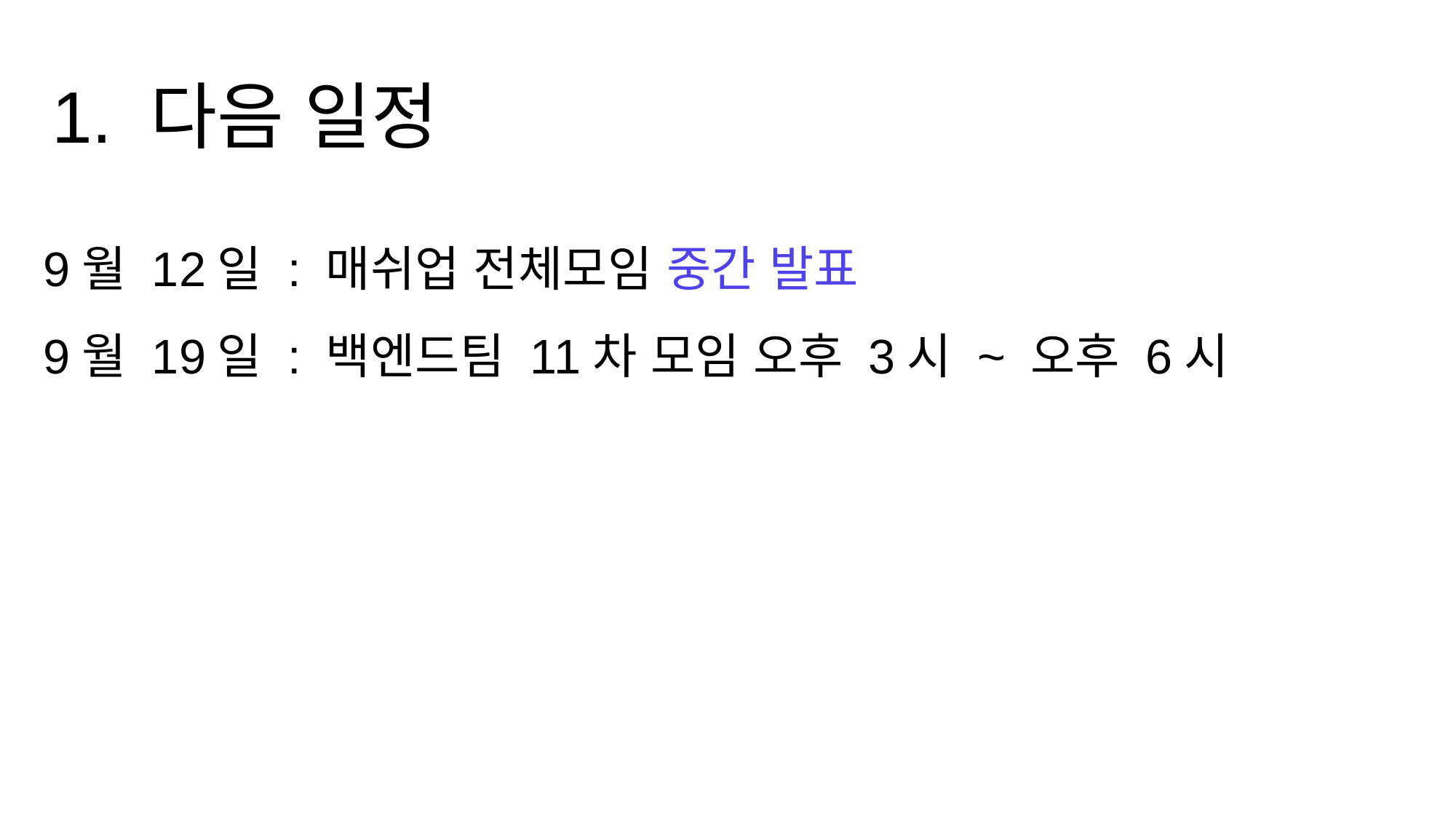

1. 다음 일정
9월 12일 : 매쉬업 전체모임 중간 발표
9월 19일 : 백엔드팀 11차 모임 오후 3시 ~ 오후 6시